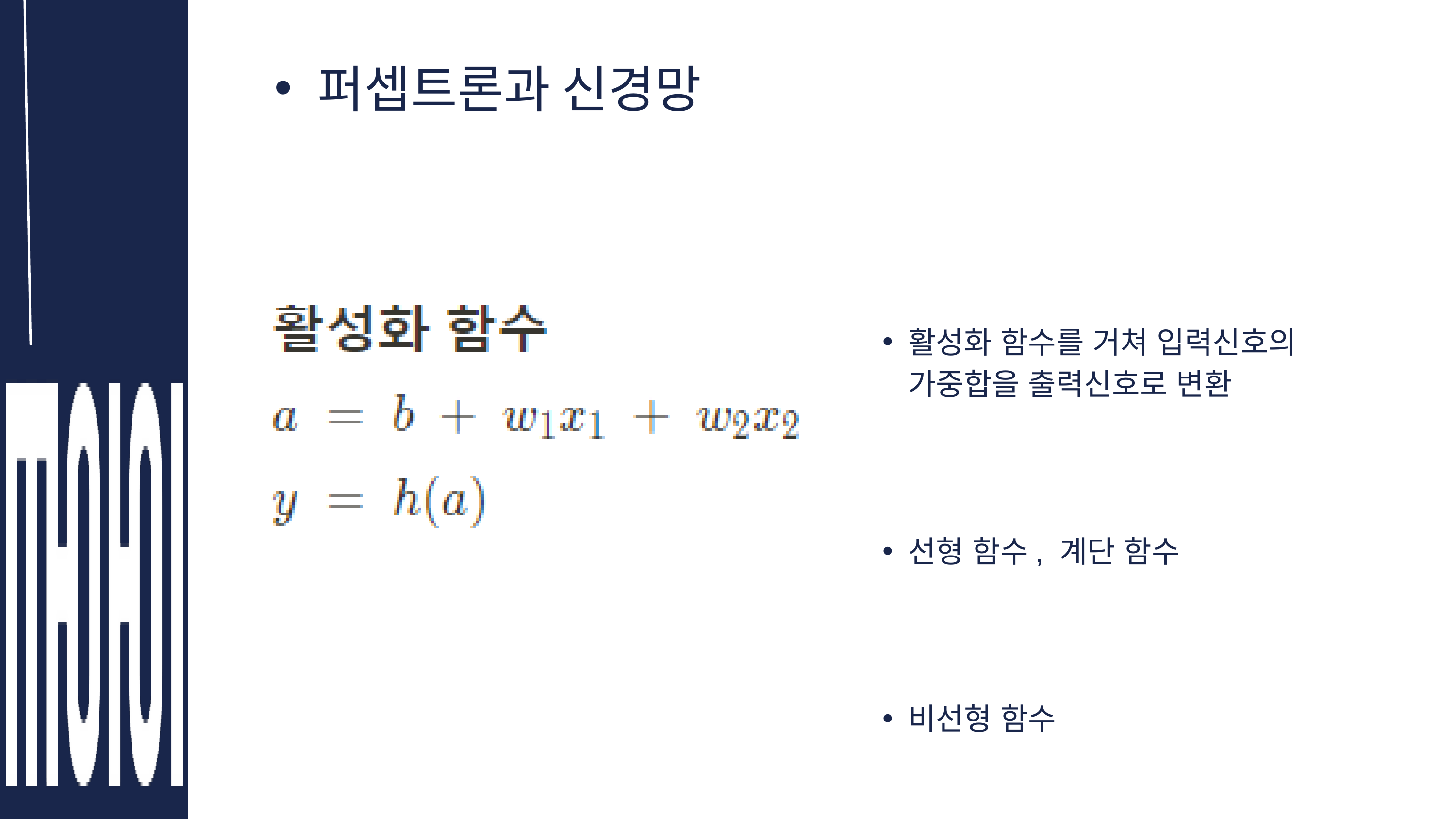

퍼셉트론과 신경망

활성화 함수를 거쳐 입력신호의 가중합을 출력신호로 변환

선형 함수, 계단 함수

비선형 함수